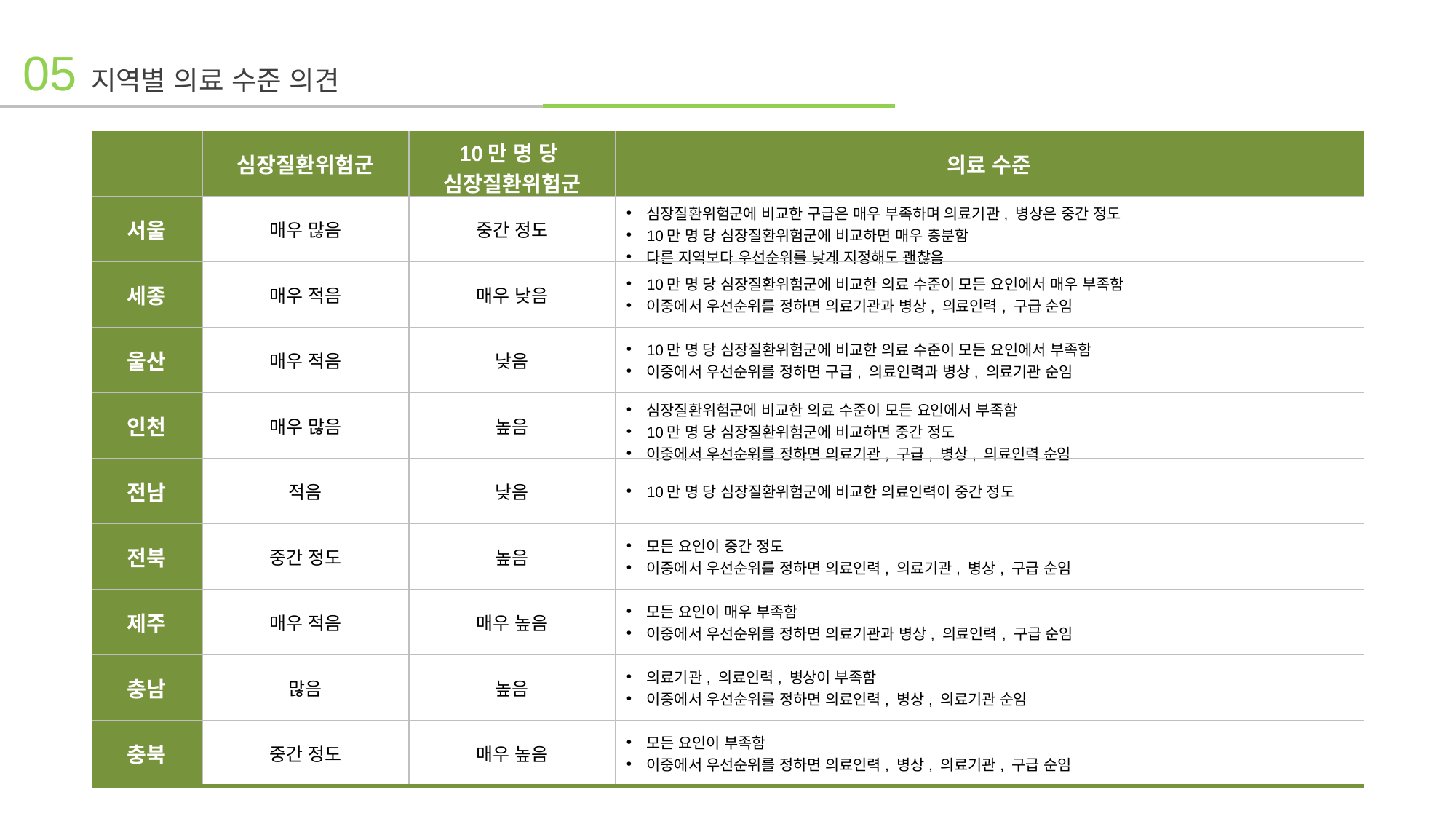

05 지역별 의료 수준 의견
|  | 심장질환위험군 | 10만 명 당  심장질환위험군 | 의료 수준 |
| --- | --- | --- | --- |
| 서울 | 매우 많음 | 중간 정도 | 심장질환위험군에 비교한 구급은 매우 부족하며 의료기관, 병상은 중간 정도 10만 명 당 심장질환위험군에 비교하면 매우 충분함 다른 지역보다 우선순위를 낮게 지정해도 괜찮음 |
| 세종 | 매우 적음 | 매우 낮음 | 10만 명 당 심장질환위험군에 비교한 의료 수준이 모든 요인에서 매우 부족함 이중에서 우선순위를 정하면 의료기관과 병상, 의료인력, 구급 순임 |
| 울산 | 매우 적음 | 낮음 | 10만 명 당 심장질환위험군에 비교한 의료 수준이 모든 요인에서 부족함 이중에서 우선순위를 정하면 구급, 의료인력과 병상, 의료기관 순임 |
| 인천 | 매우 많음 | 높음 | 심장질환위험군에 비교한 의료 수준이 모든 요인에서 부족함 10만 명 당 심장질환위험군에 비교하면 중간 정도 이중에서 우선순위를 정하면 의료기관, 구급, 병상, 의료인력 순임 |
| 전남 | 적음 | 낮음 | 10만 명 당 심장질환위험군에 비교한 의료인력이 중간 정도 |
| 전북 | 중간 정도 | 높음 | 모든 요인이 중간 정도 이중에서 우선순위를 정하면 의료인력, 의료기관, 병상, 구급 순임 |
| 제주 | 매우 적음 | 매우 높음 | 모든 요인이 매우 부족함 이중에서 우선순위를 정하면 의료기관과 병상, 의료인력, 구급 순임 |
| 충남 | 많음 | 높음 | 의료기관, 의료인력, 병상이 부족함 이중에서 우선순위를 정하면 의료인력, 병상, 의료기관 순임 |
| 충북 | 중간 정도 | 매우 높음 | 모든 요인이 부족함 이중에서 우선순위를 정하면 의료인력, 병상, 의료기관, 구급 순임 |